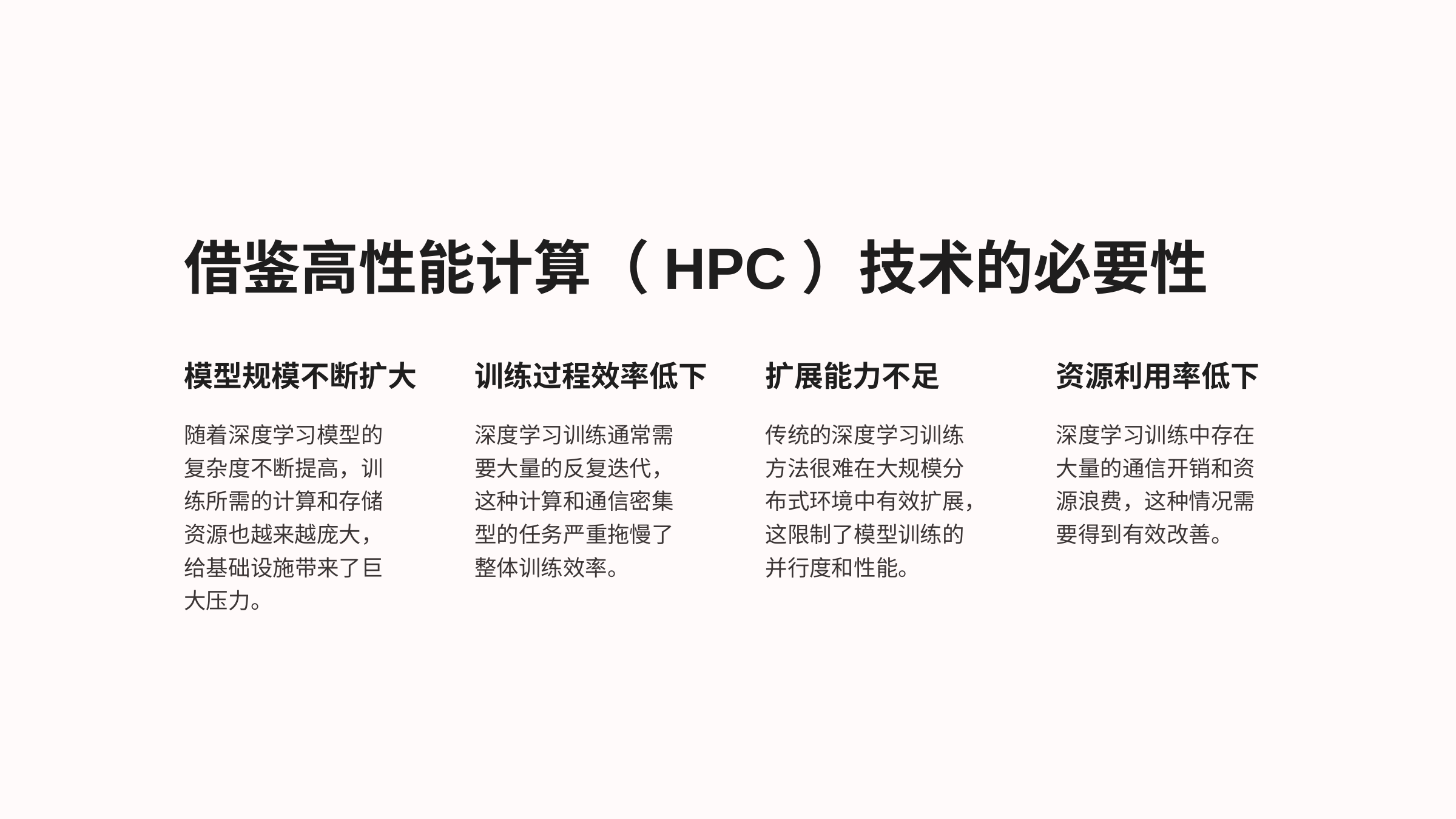

借鉴高性能计算（HPC）技术的必要性
模型规模不断扩大
训练过程效率低下
扩展能力不足
资源利用率低下
随着深度学习模型的复杂度不断提高，训练所需的计算和存储资源也越来越庞大，给基础设施带来了巨大压力。
深度学习训练通常需要大量的反复迭代，这种计算和通信密集型的任务严重拖慢了整体训练效率。
传统的深度学习训练方法很难在大规模分布式环境中有效扩展，这限制了模型训练的并行度和性能。
深度学习训练中存在大量的通信开销和资源浪费，这种情况需要得到有效改善。